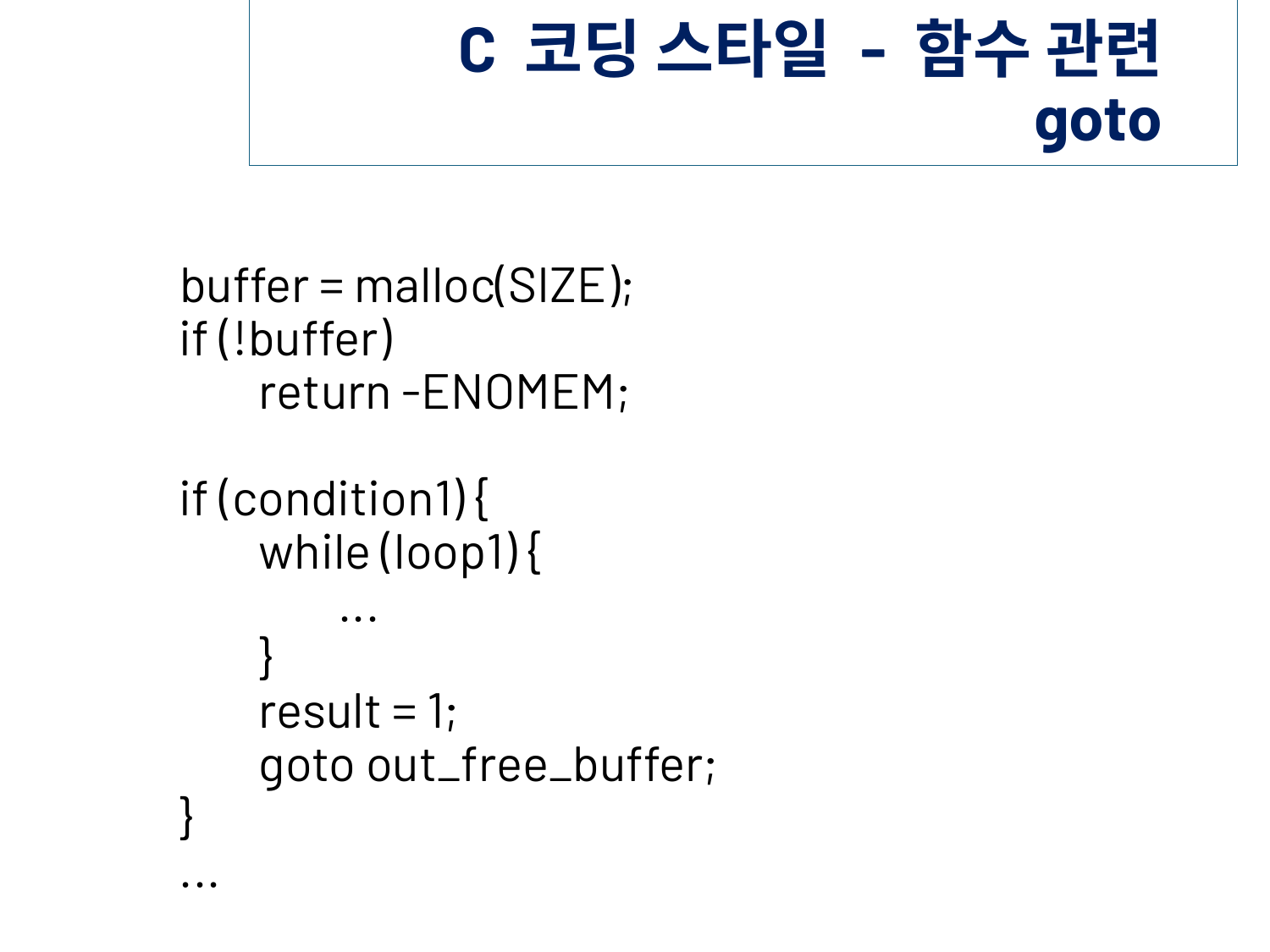

# C 코딩 스타일 - 함수 관련 goto
        buffer = malloc(SIZE);
        if (!buffer)
                return -ENOMEM;
        if (condition1) {
                while (loop1) {
                        ...
                }
                result = 1;
                goto out_free_buffer;
        }
        ...